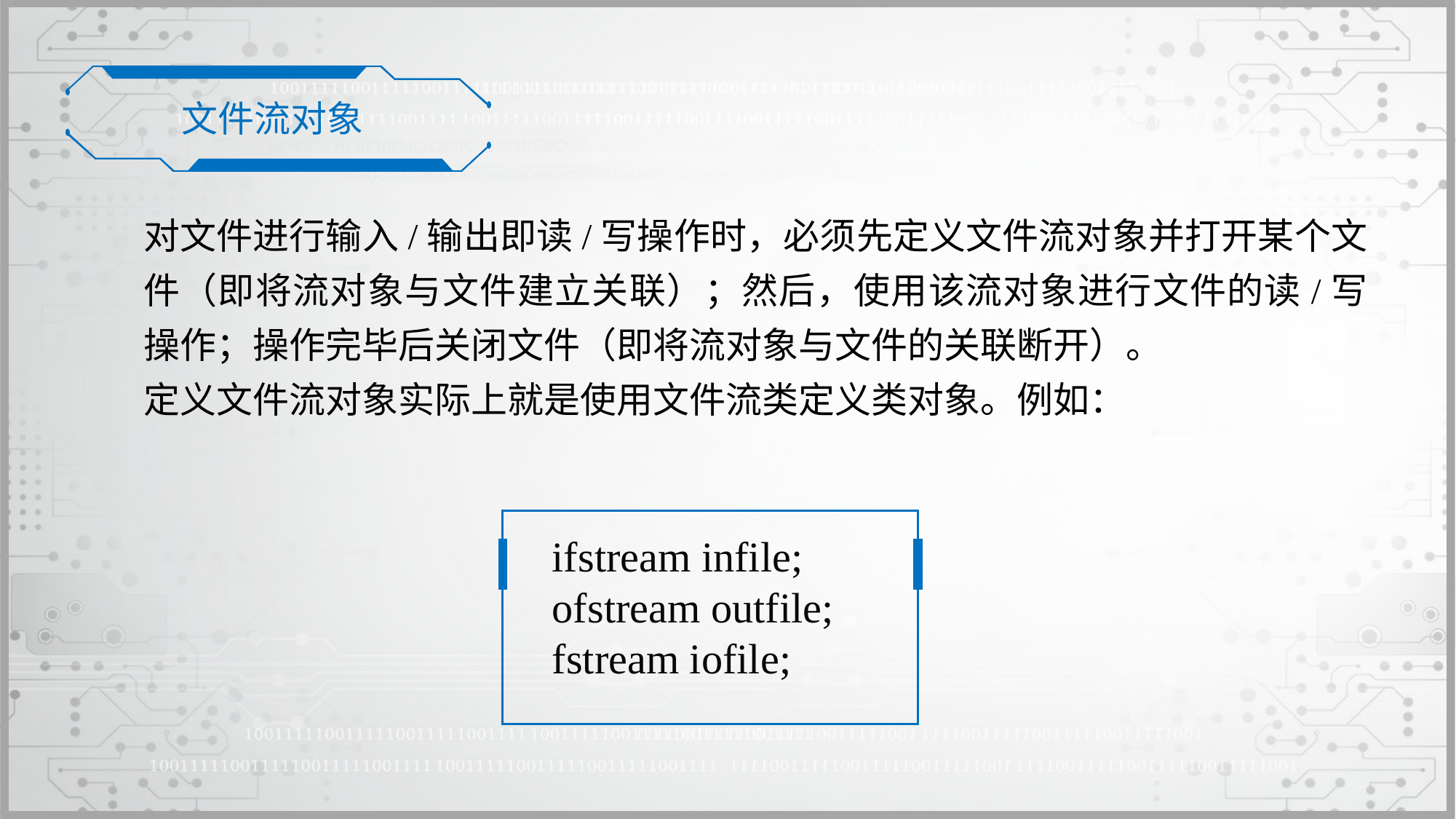

文件流对象
对文件进行输入/输出即读/写操作时，必须先定义文件流对象并打开某个文件（即将流对象与文件建立关联）；然后，使用该流对象进行文件的读/写操作；操作完毕后关闭文件（即将流对象与文件的关联断开）。
定义文件流对象实际上就是使用文件流类定义类对象。例如：

ifstream infile;
ofstream outfile;
fstream iofile;